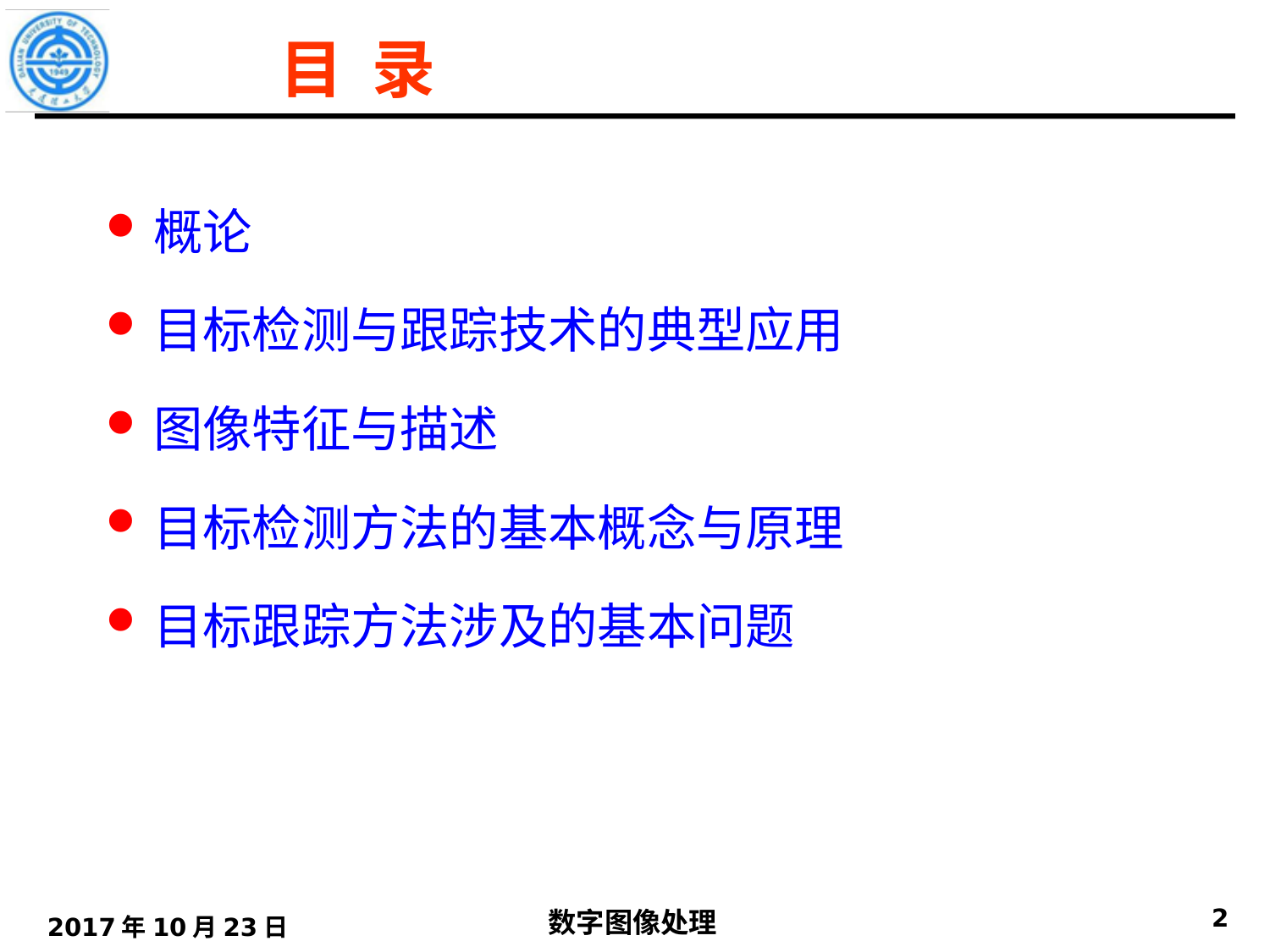

目  录
概论
目标检测与跟踪技术的典型应用
图像特征与描述
目标检测方法的基本概念与原理
目标跟踪方法涉及的基本问题